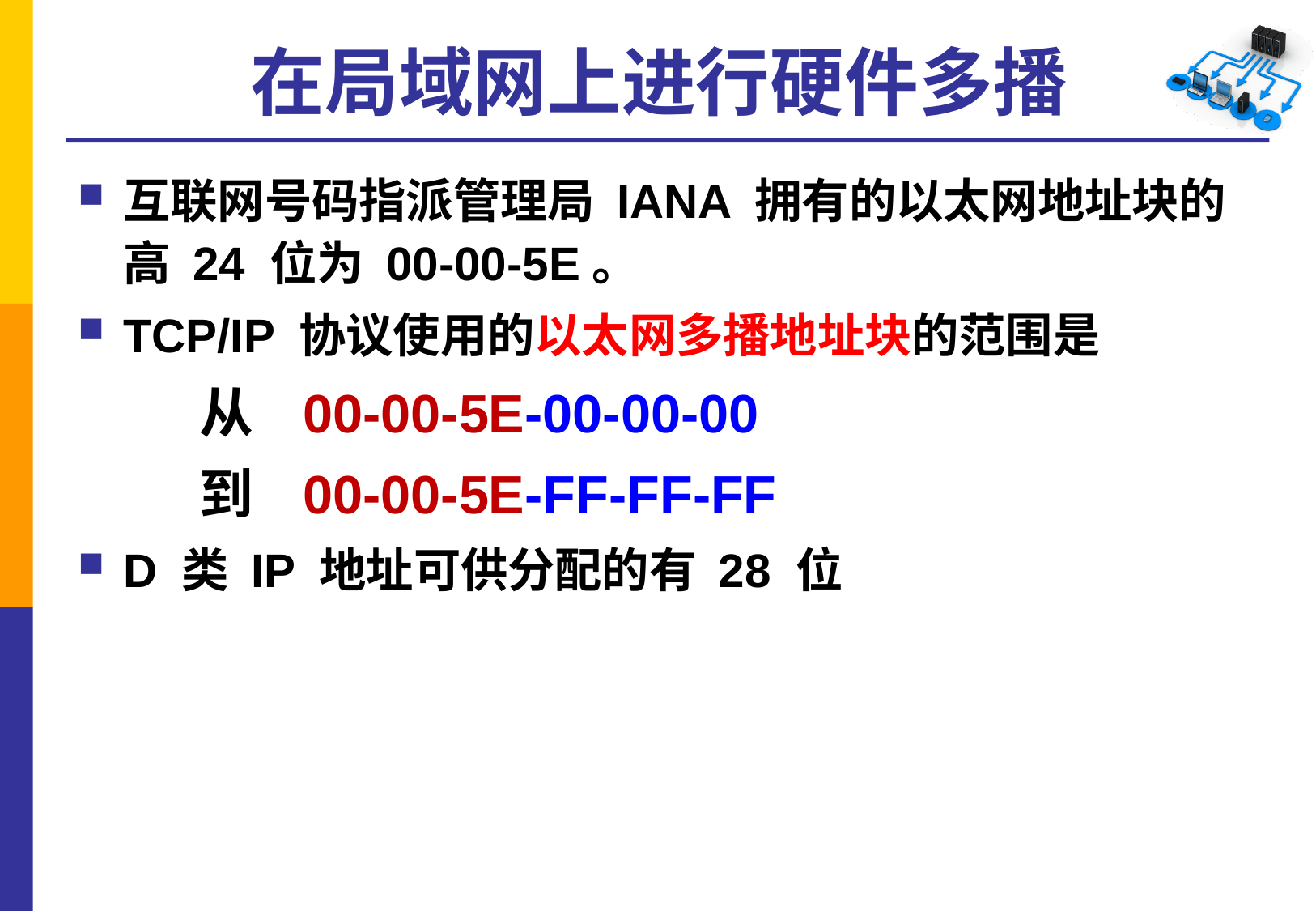

# 在局域网上进行硬件多播
互联网号码指派管理局 IANA 拥有的以太网地址块的高 24 位为 00-00-5E。
TCP/IP 协议使用的以太网多播地址块的范围是
	从   00-00-5E-00-00-00
	到   00-00-5E-FF-FF-FF
D 类 IP 地址可供分配的有 28 位